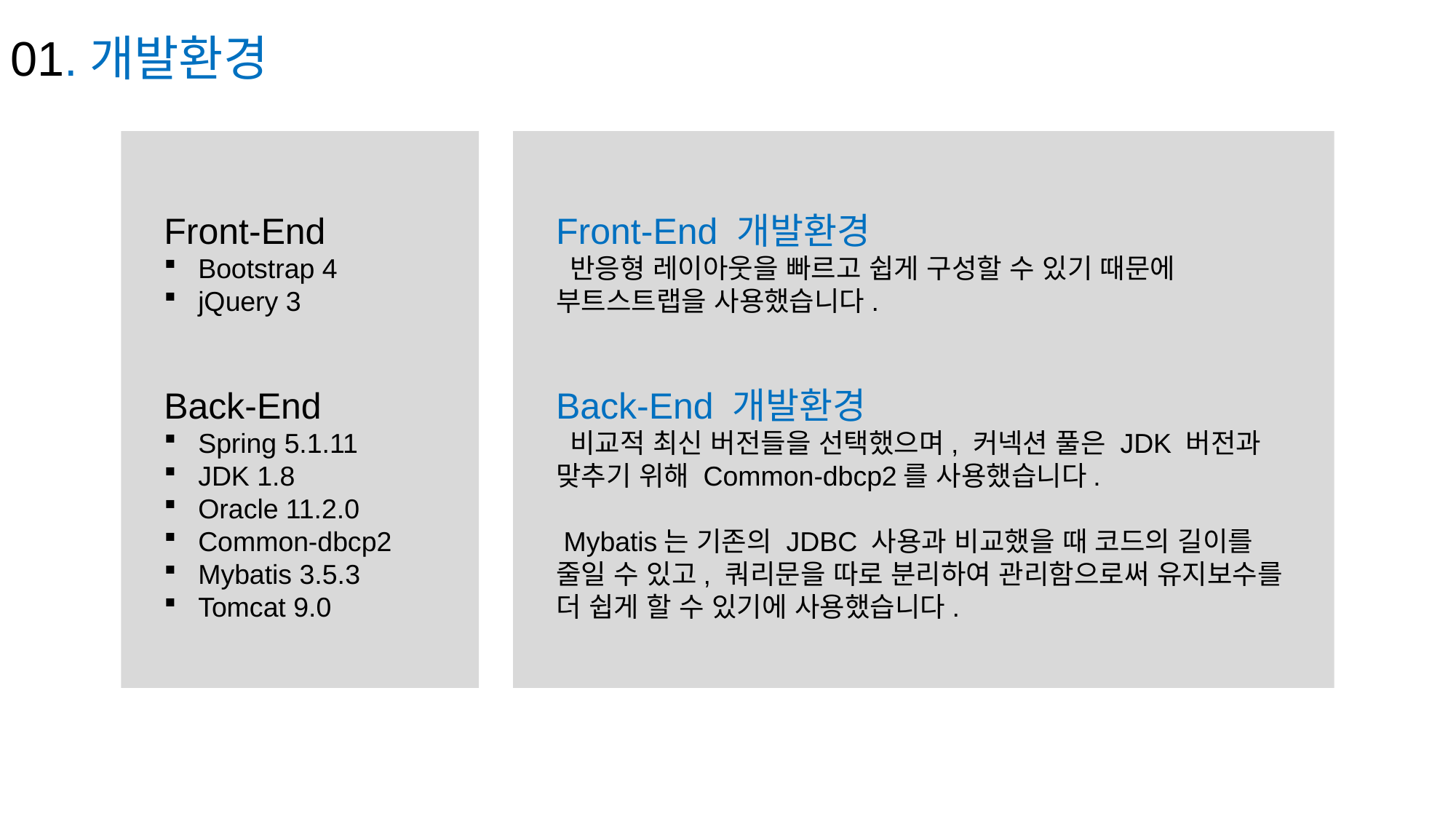

2020.02
01.개발환경
Front-End
Bootstrap 4
jQuery 3
Back-End
Spring 5.1.11
JDK 1.8
Oracle 11.2.0
Common-dbcp2
Mybatis 3.5.3
Tomcat 9.0

Front-End 개발환경
 반응형 레이아웃을 빠르고 쉽게 구성할 수 있기 때문에
부트스트랩을 사용했습니다.
Back-End 개발환경
 비교적 최신 버전들을 선택했으며, 커넥션 풀은 JDK 버전과 맞추기 위해 Common-dbcp2를 사용했습니다.

 Mybatis는 기존의 JDBC 사용과 비교했을 때 코드의 길이를 줄일 수 있고, 쿼리문을 따로 분리하여 관리함으로써 유지보수를 더 쉽게 할 수 있기에 사용했습니다.